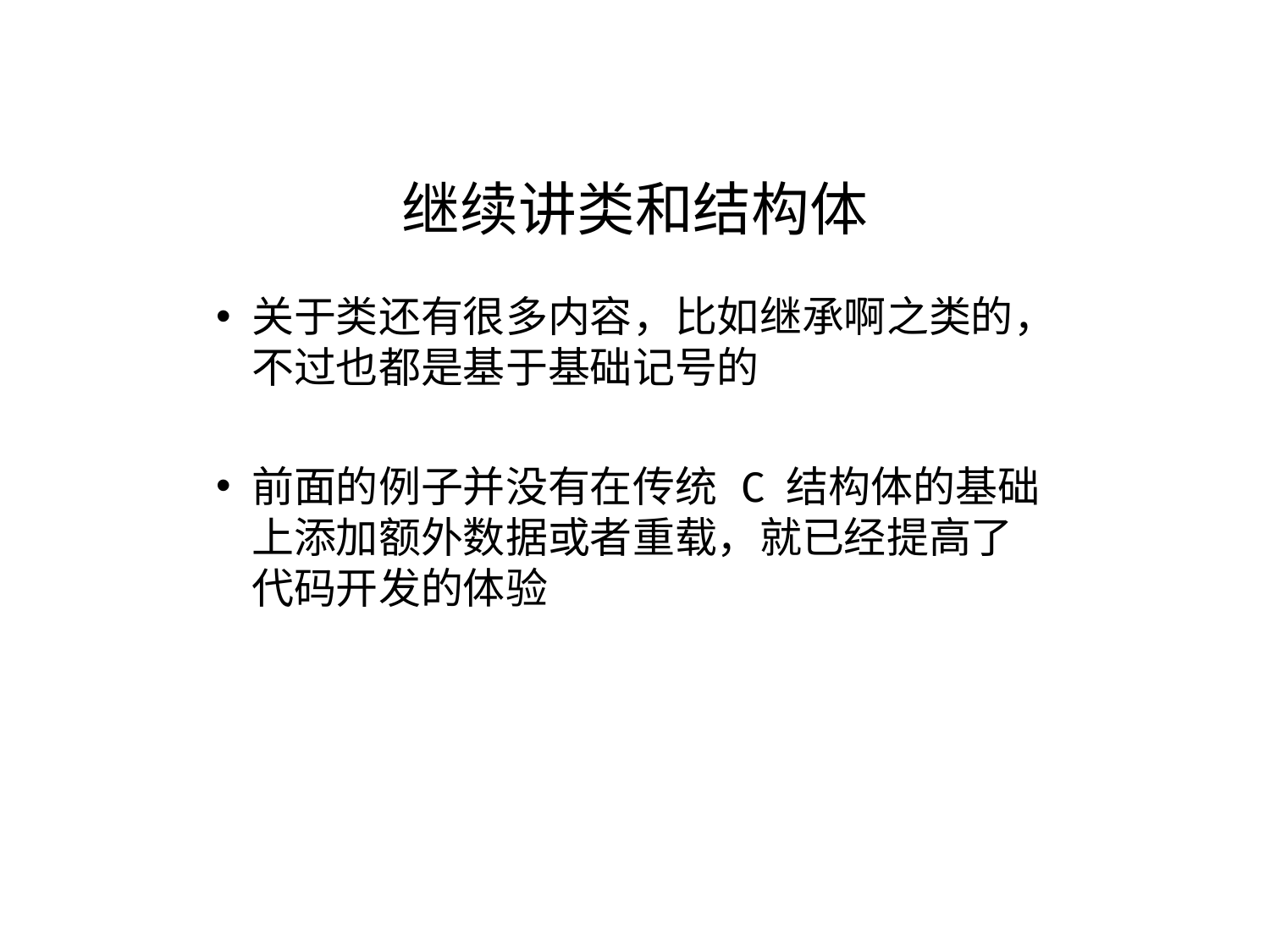

继续讲类和结构体
关于类还有很多内容，比如继承啊之类的，不过也都是基于基础记号的

前面的例子并没有在传统 C 结构体的基础上添加额外数据或者重载，就已经提高了代码开发的体验